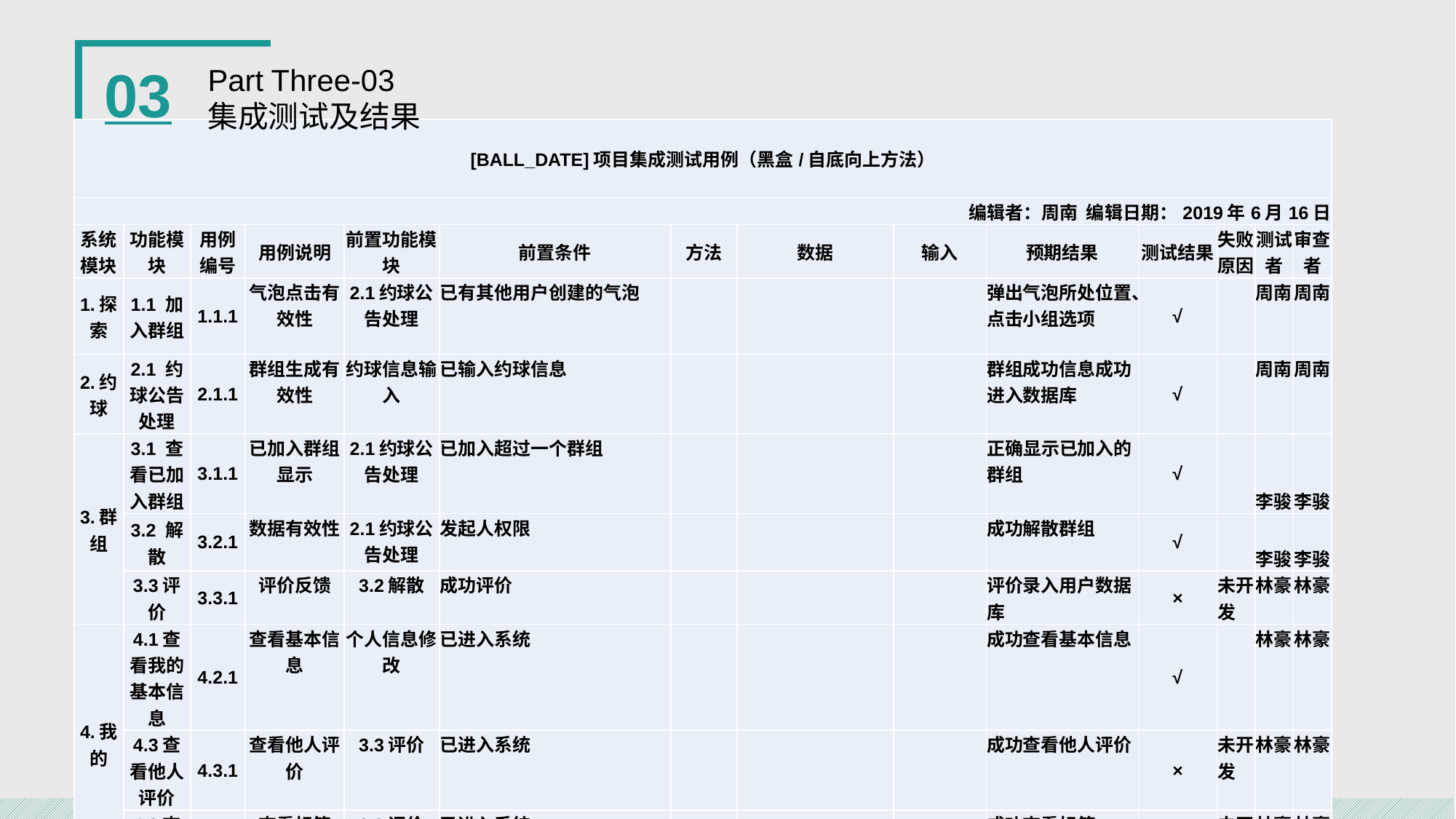

03
Part Three-03
集成测试及结果
| [BALL\_DATE]项目集成测试用例（黑盒/自底向上方法） |  |  |  |  |  |  |  |  |  |  |  |  |  |
| --- | --- | --- | --- | --- | --- | --- | --- | --- | --- | --- | --- | --- | --- |
| 编辑者：周南 编辑日期：2019年6月16日 |  |  |  |  |  |  |  |  |  |  |  |  |  |
| 系统模块 | 功能模块 | 用例编号 | 用例说明 | 前置功能模块 | 前置条件 | 方法 | 数据 | 输入 | 预期结果 | 测试结果 | 失败原因 | 测试者 | 审查者 |
| 1.探索 | 1.1 加入群组 | 1.1.1 | 气泡点击有效性 | 2.1约球公告处理 | 已有其他用户创建的气泡 |  |  |  | 弹出气泡所处位置、点击小组选项 | √ |  | 周南 | 周南 |
| 2.约球 | 2.1 约球公告处理 | 2.1.1 | 群组生成有效性 | 约球信息输入 | 已输入约球信息 |  |  |  | 群组成功信息成功进入数据库 | √ |  | 周南 | 周南 |
| 3.群组 | 3.1 查看已加入群组 | 3.1.1 | 已加入群组显示 | 2.1约球公告处理 | 已加入超过一个群组 |  |  |  | 正确显示已加入的群组 | √ |  | 李骏 | 李骏 |
|  | 3.2 解散 | 3.2.1 | 数据有效性 | 2.1约球公告处理 | 发起人权限 |  |  |  | 成功解散群组 | √ |  | 李骏 | 李骏 |
|  | 3.3评价 | 3.3.1 | 评价反馈 | 3.2解散 | 成功评价 |  |  |  | 评价录入用户数据库 | × | 未开发 | 林豪 | 林豪 |
| 4.我的 | 4.1查看我的基本信息 | 4.2.1 | 查看基本信息 | 个人信息修改 | 已进入系统 |  |  |  | 成功查看基本信息 | √ |  | 林豪 | 林豪 |
|  | 4.3查看他人评价 | 4.3.1 | 查看他人评价 | 3.3评价 | 已进入系统 |  |  |  | 成功查看他人评价 | × | 未开发 | 林豪 | 林豪 |
|  | 4.3查看标签 | 4.3.1 | 查看标签 | 3.3评价 | 已进入系统 |  |  |  | 成功查看标签 | × | 未开发 | 林豪 | 林豪 |